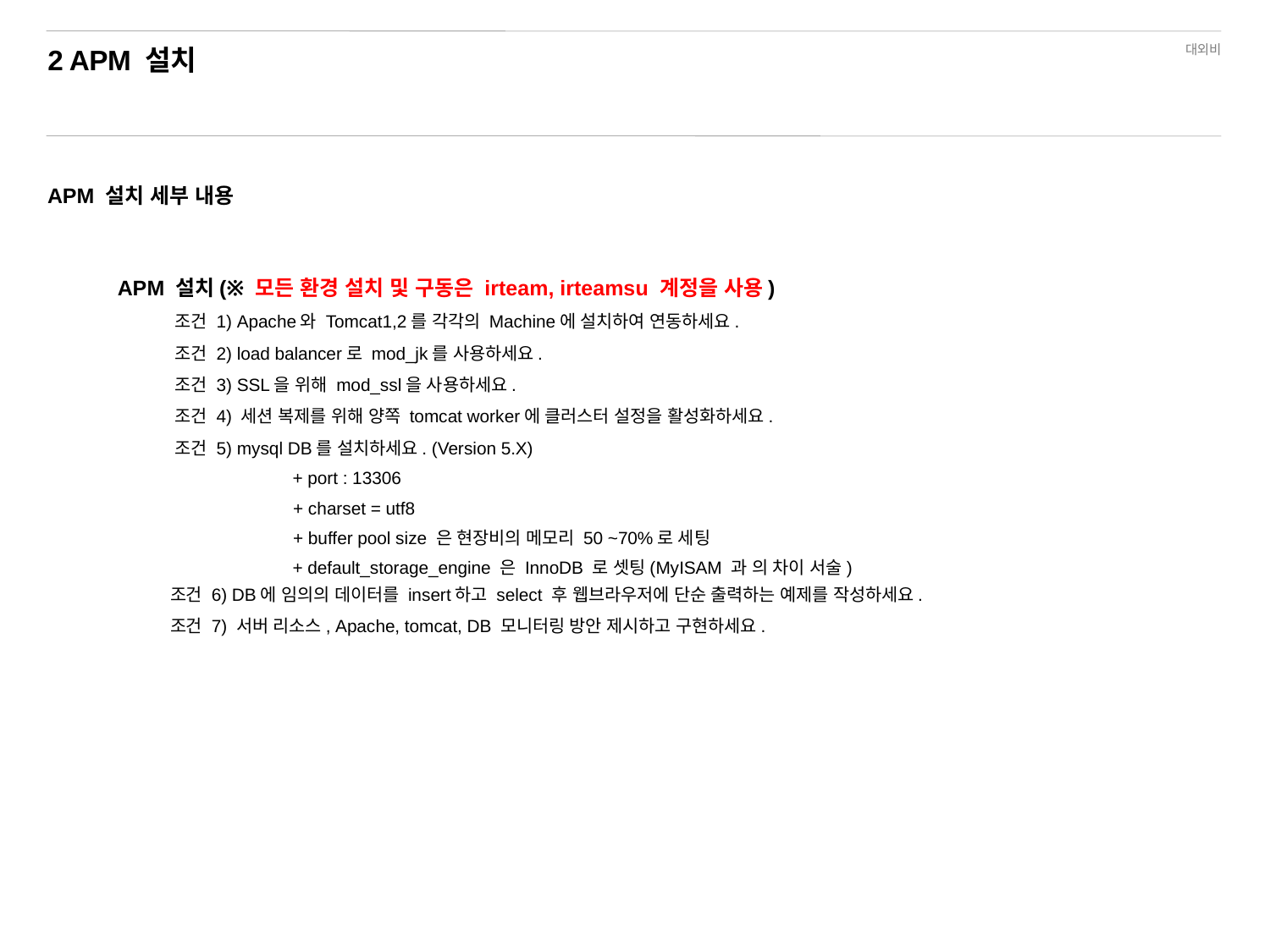

# 2 APM 설치
APM 설치 세부 내용
APM 설치(※ 모든 환경 설치 및 구동은 irteam, irteamsu 계정을 사용)
           조건 1) Apache와 Tomcat1,2를 각각의 Machine에 설치하여 연동하세요.
           조건 2) load balancer로 mod_jk를 사용하세요.
           조건 3) SSL을 위해 mod_ssl을 사용하세요.
           조건 4) 세션 복제를 위해 양쪽 tomcat worker에 클러스터 설정을 활성화하세요.
           조건 5) mysql DB를 설치하세요. (Version 5.X)
                                    + port : 13306
	          + charset = utf8
                          	          + buffer pool size 은 현장비의 메모리 50 ~70%로 세팅
                                    + default_storage_engine 은 InnoDB 로 셋팅(MyISAM 과 의 차이 서술)
          조건 6) DB에 임의의 데이터를 insert하고 select 후 웹브라우저에 단순 출력하는 예제를 작성하세요.
          조건 7) 서버 리소스, Apache, tomcat, DB 모니터링 방안 제시하고 구현하세요.